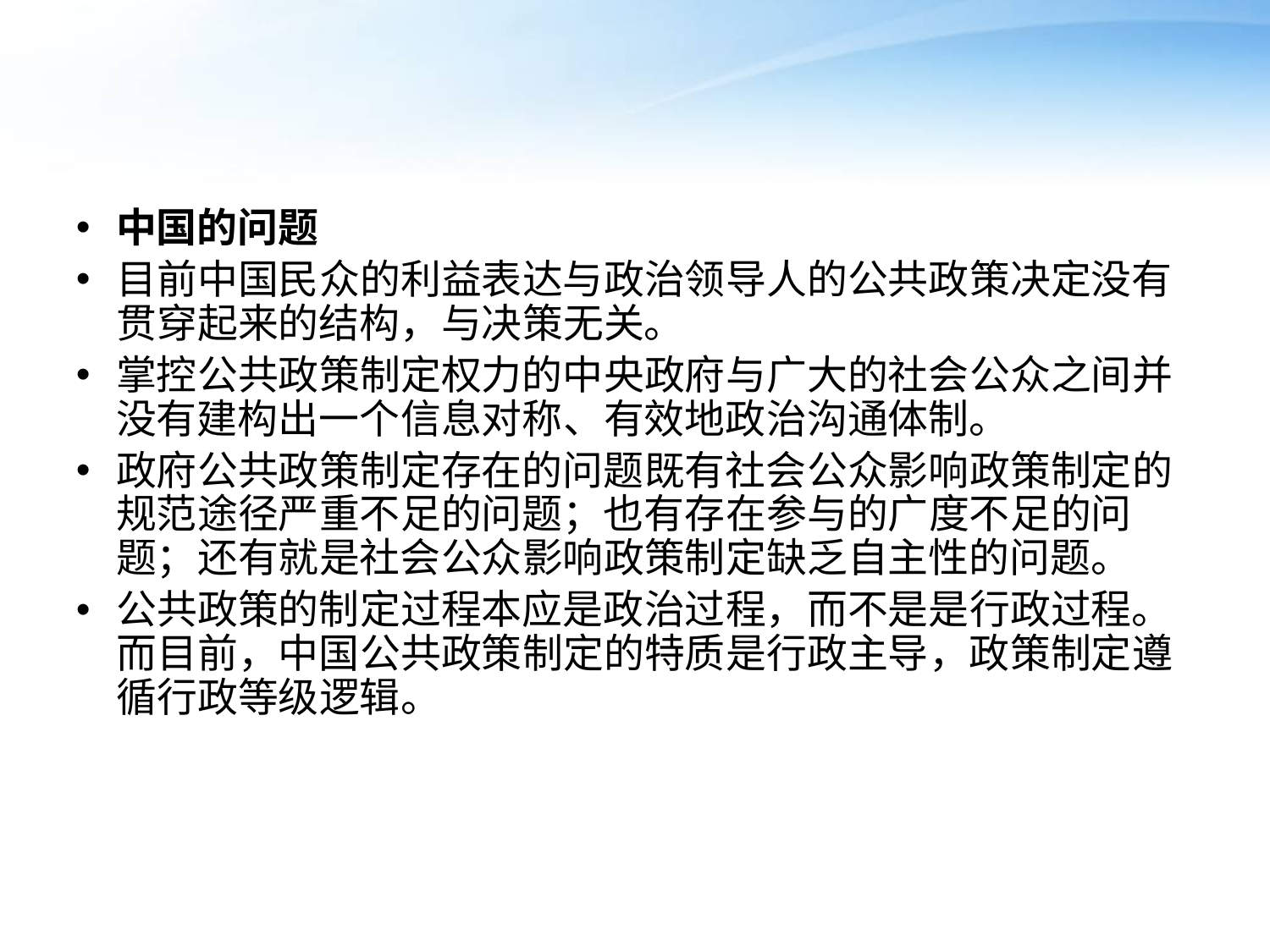

#
中国的问题
目前中国民众的利益表达与政治领导人的公共政策决定没有贯穿起来的结构，与决策无关。
掌控公共政策制定权力的中央政府与广大的社会公众之间并没有建构出一个信息对称、有效地政治沟通体制。
政府公共政策制定存在的问题既有社会公众影响政策制定的规范途径严重不足的问题；也有存在参与的广度不足的问题；还有就是社会公众影响政策制定缺乏自主性的问题。
公共政策的制定过程本应是政治过程，而不是是行政过程。而目前，中国公共政策制定的特质是行政主导，政策制定遵循行政等级逻辑。